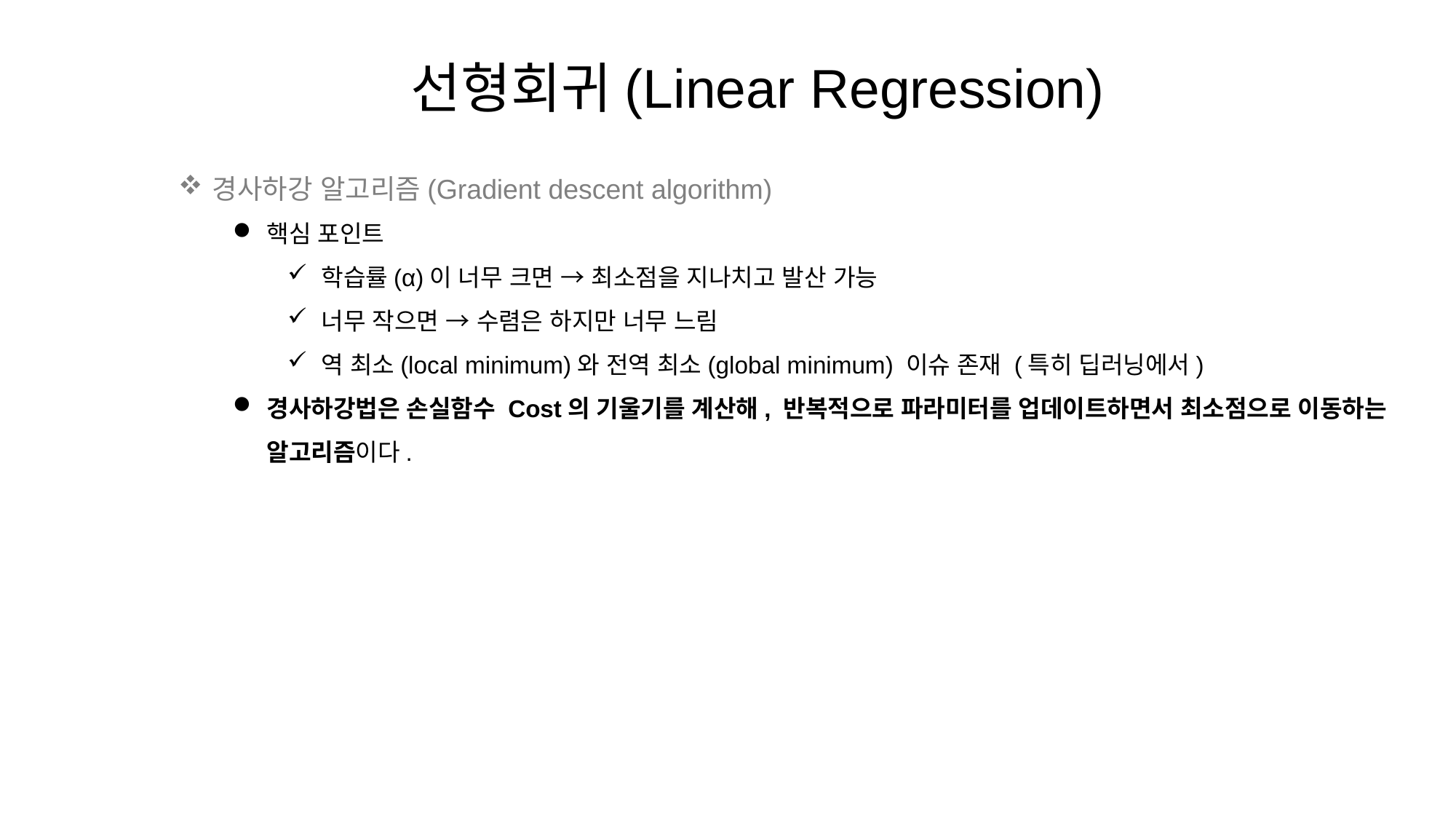

선형회귀(Linear Regression)
경사하강 알고리즘(Gradient descent algorithm)
핵심 포인트
학습률(α)이 너무 크면 → 최소점을 지나치고 발산 가능
너무 작으면 → 수렴은 하지만 너무 느림
역 최소(local minimum)와 전역 최소(global minimum) 이슈 존재 (특히 딥러닝에서)
경사하강법은 손실함수 Cost의 기울기를 계산해, 반복적으로 파라미터를 업데이트하면서 최소점으로 이동하는 알고리즘이다.